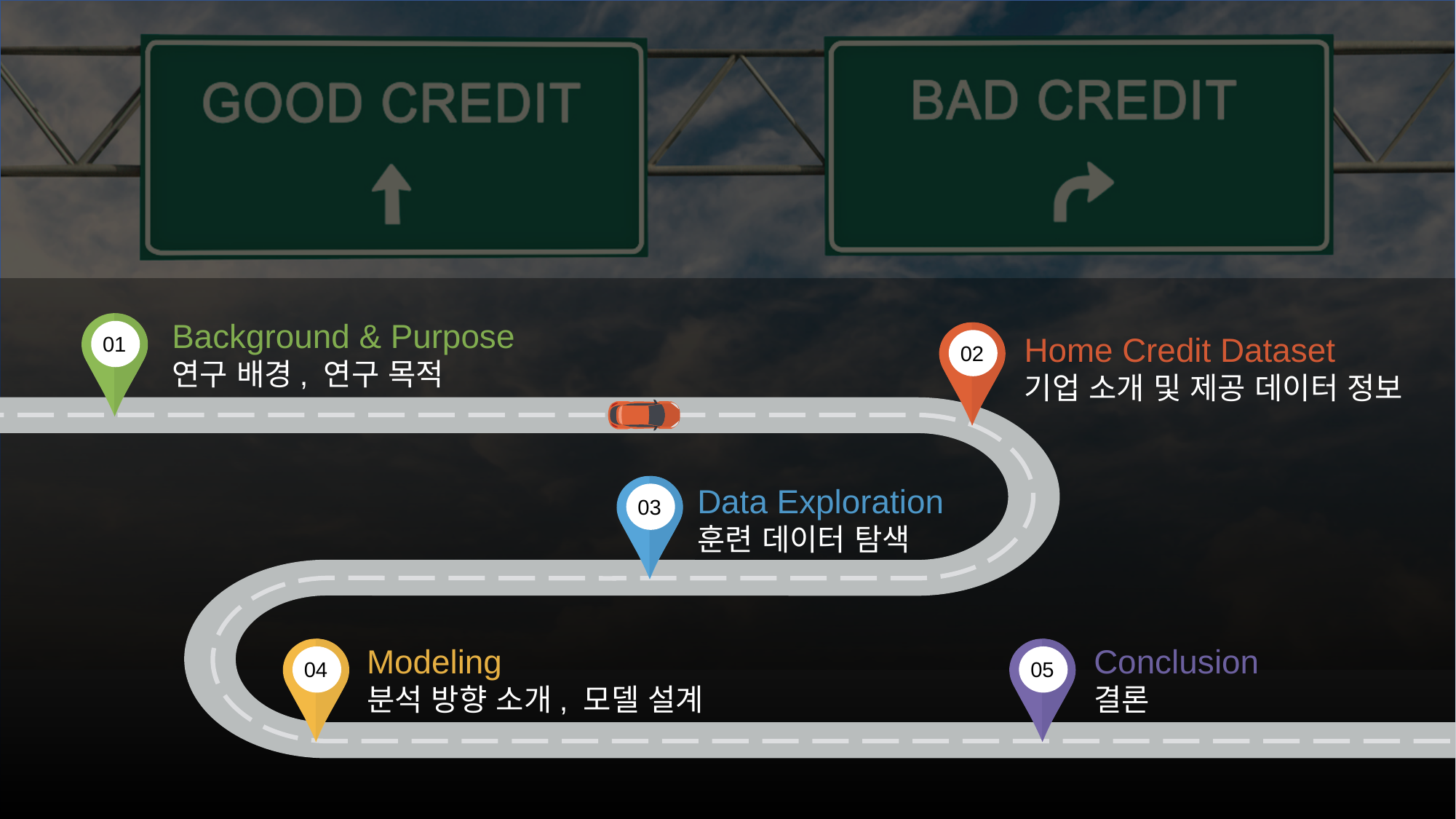

Background & Purpose
연구 배경, 연구 목적

01

02
Home Credit Dataset
기업 소개 및 제공 데이터 정보

Data Exploration
훈련 데이터 탐색

03

Modeling
분석 방향 소개, 모델 설계
Conclusion
결론

04

05